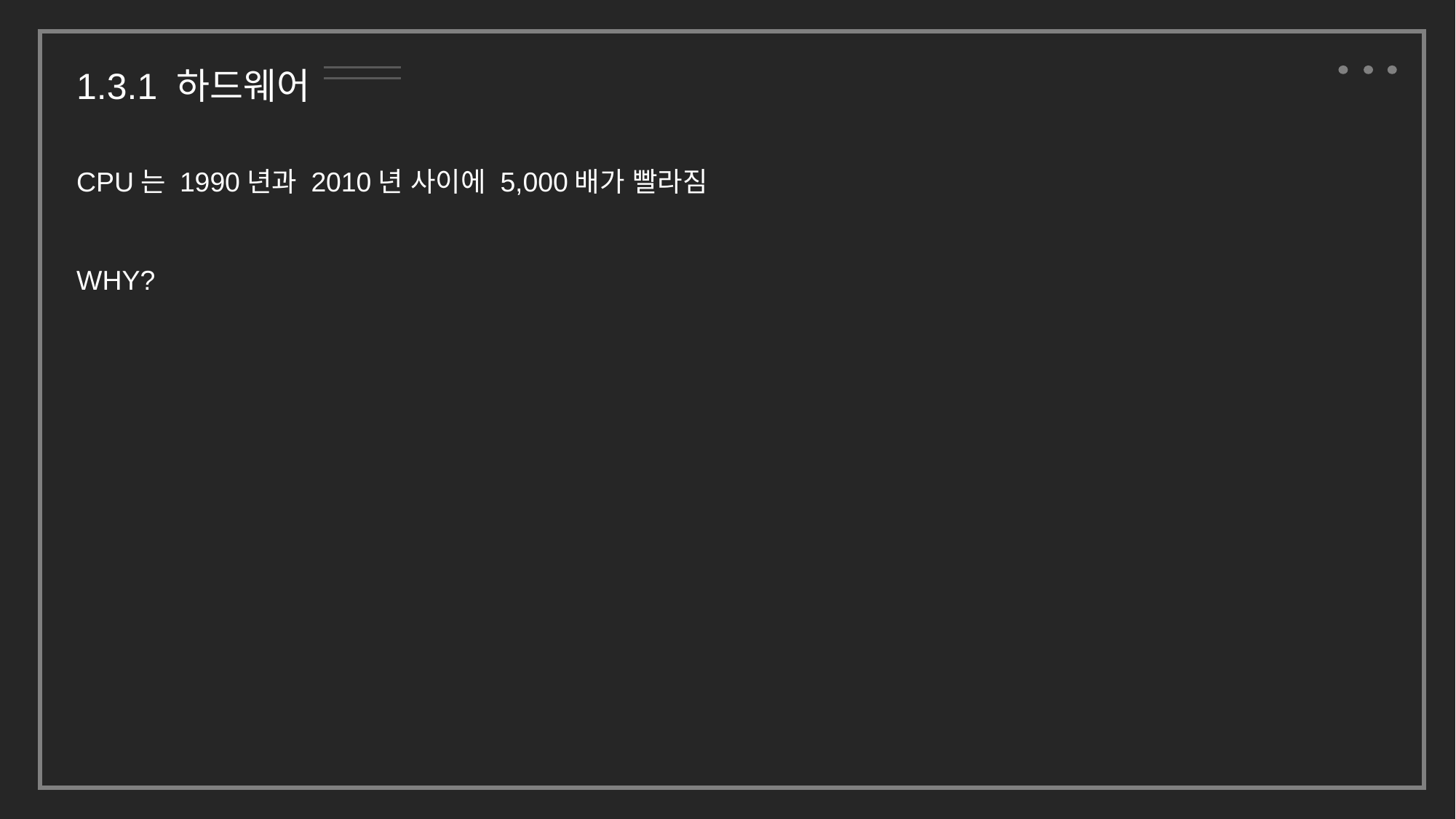

1.3.1 하드웨어

CPU는 1990년과 2010년 사이에 5,000배가 빨라짐

WHY?